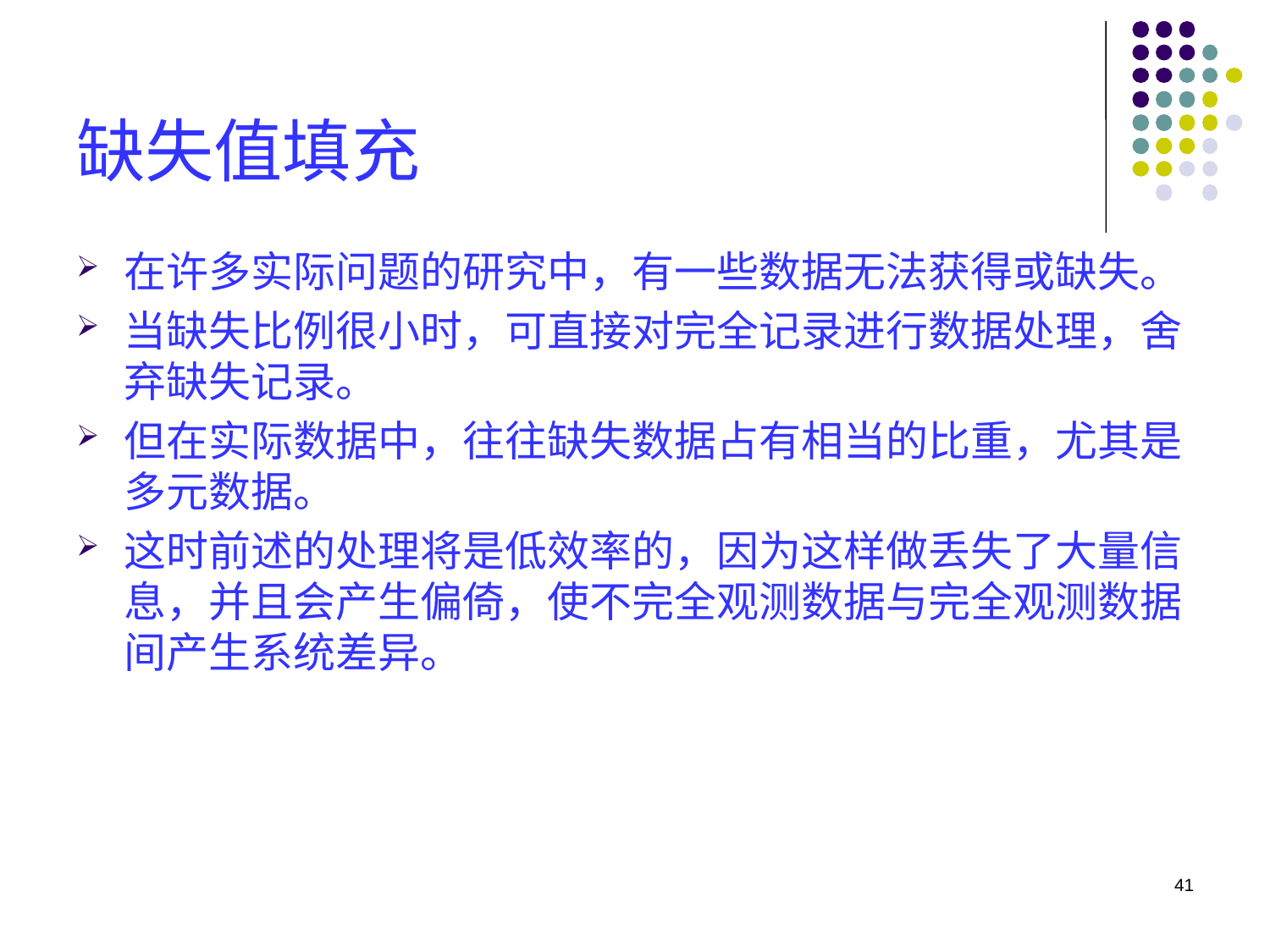

# 缺失值填充
在许多实际问题的研究中，有一些数据无法获得或缺失。
当缺失比例很小时，可直接对完全记录进行数据处理，舍弃缺失记录。
但在实际数据中，往往缺失数据占有相当的比重，尤其是多元数据。
这时前述的处理将是低效率的，因为这样做丢失了大量信息，并且会产生偏倚，使不完全观测数据与完全观测数据间产生系统差异。
41